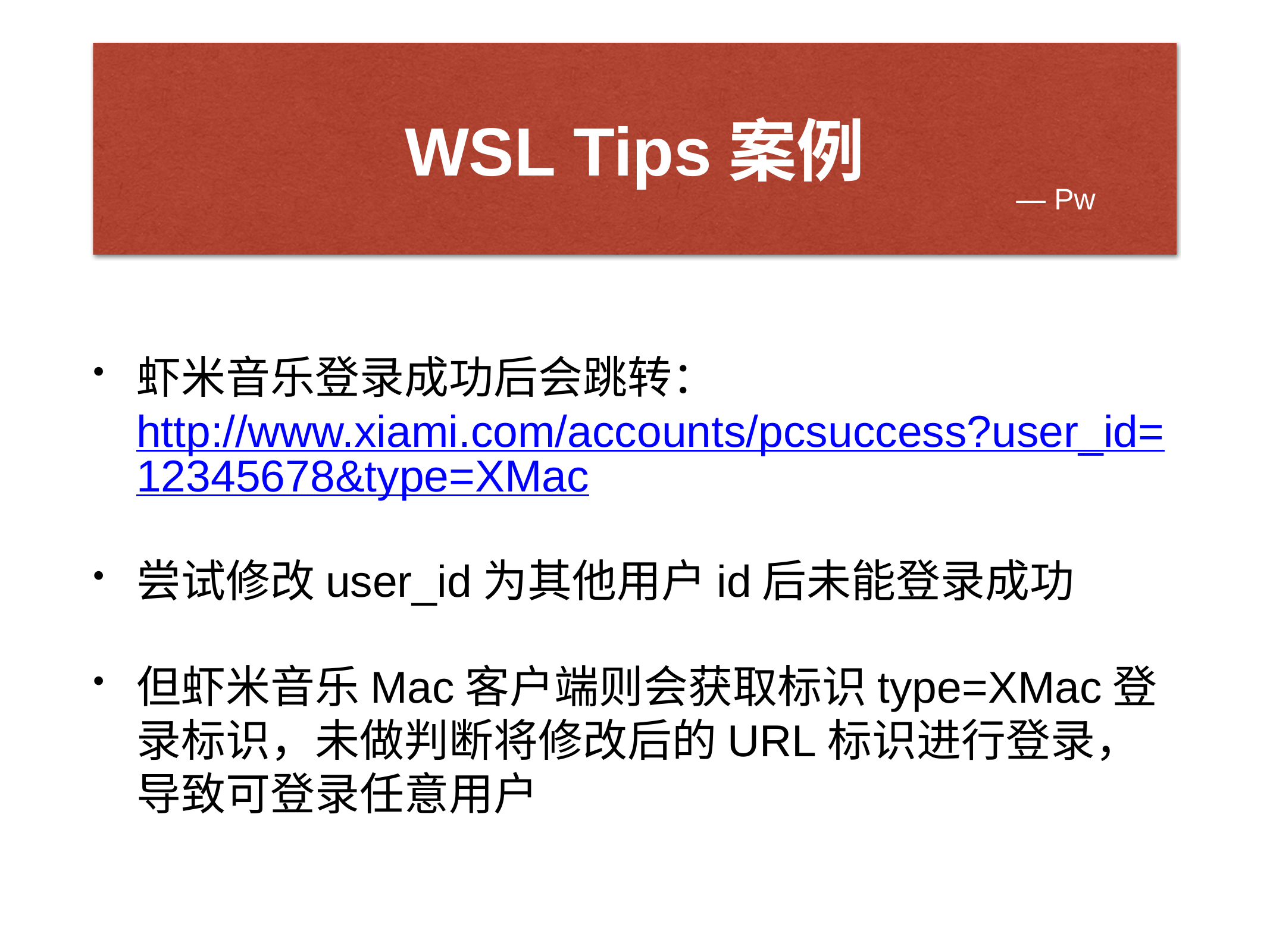

# WSL Tips案例
— Pw
虾米音乐登录成功后会跳转：http://www.xiami.com/accounts/pcsuccess?user_id=12345678&type=XMac
尝试修改user_id为其他用户id后未能登录成功
但虾米音乐Mac客户端则会获取标识type=XMac登录标识，未做判断将修改后的URL标识进行登录，导致可登录任意用户